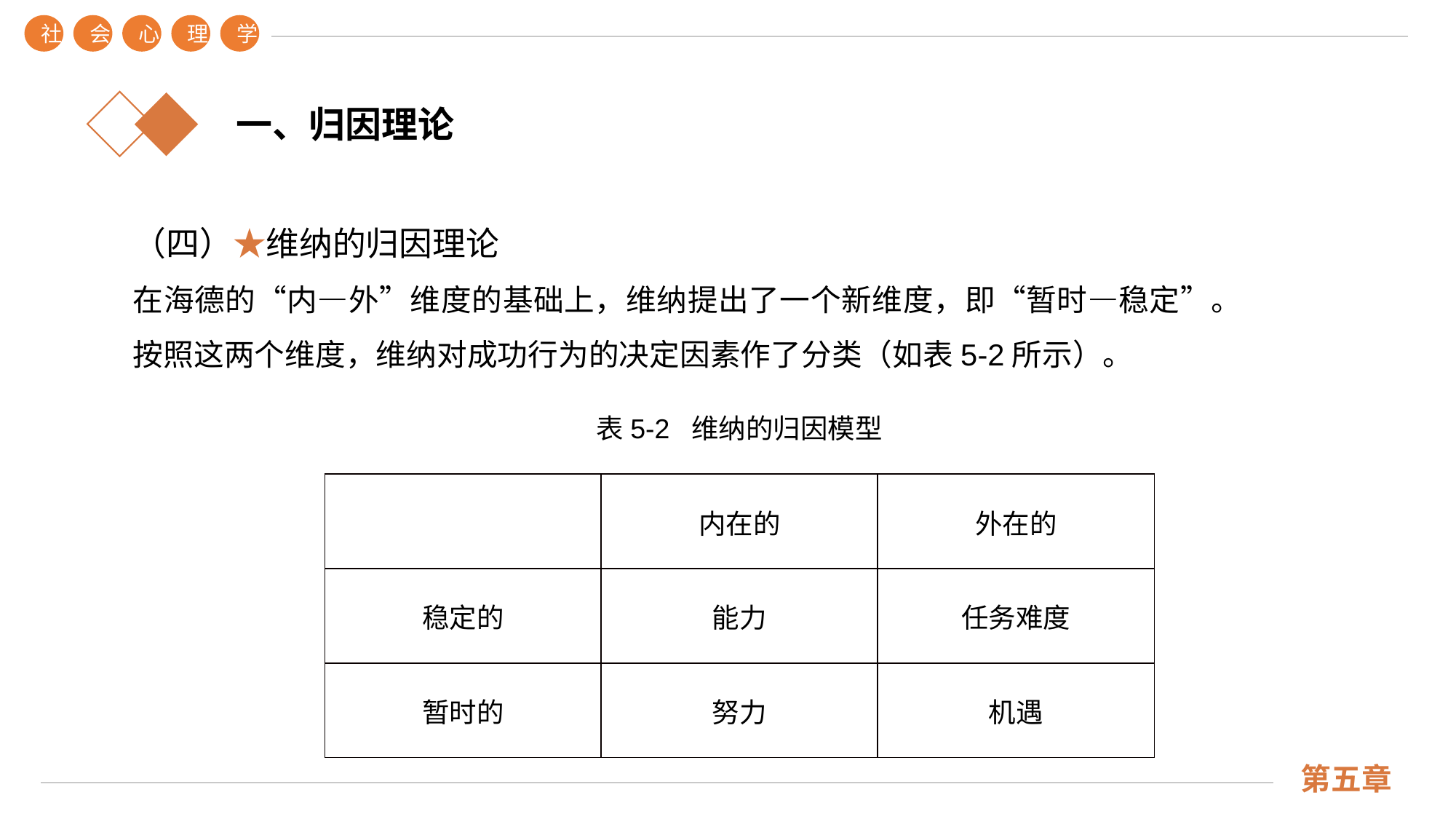

社
会
心
理
学
第五章

一、归因理论
（四）★维纳的归因理论
在海德的“内—外”维度的基础上，维纳提出了一个新维度，即“暂时—稳定”。按照这两个维度，维纳对成功行为的决定因素作了分类（如表5-2所示）。

表5-2  维纳的归因模型
|  | 内在的 | 外在的 |
| --- | --- | --- |
| 稳定的 | 能力 | 任务难度 |
| 暂时的 | 努力 | 机遇 |